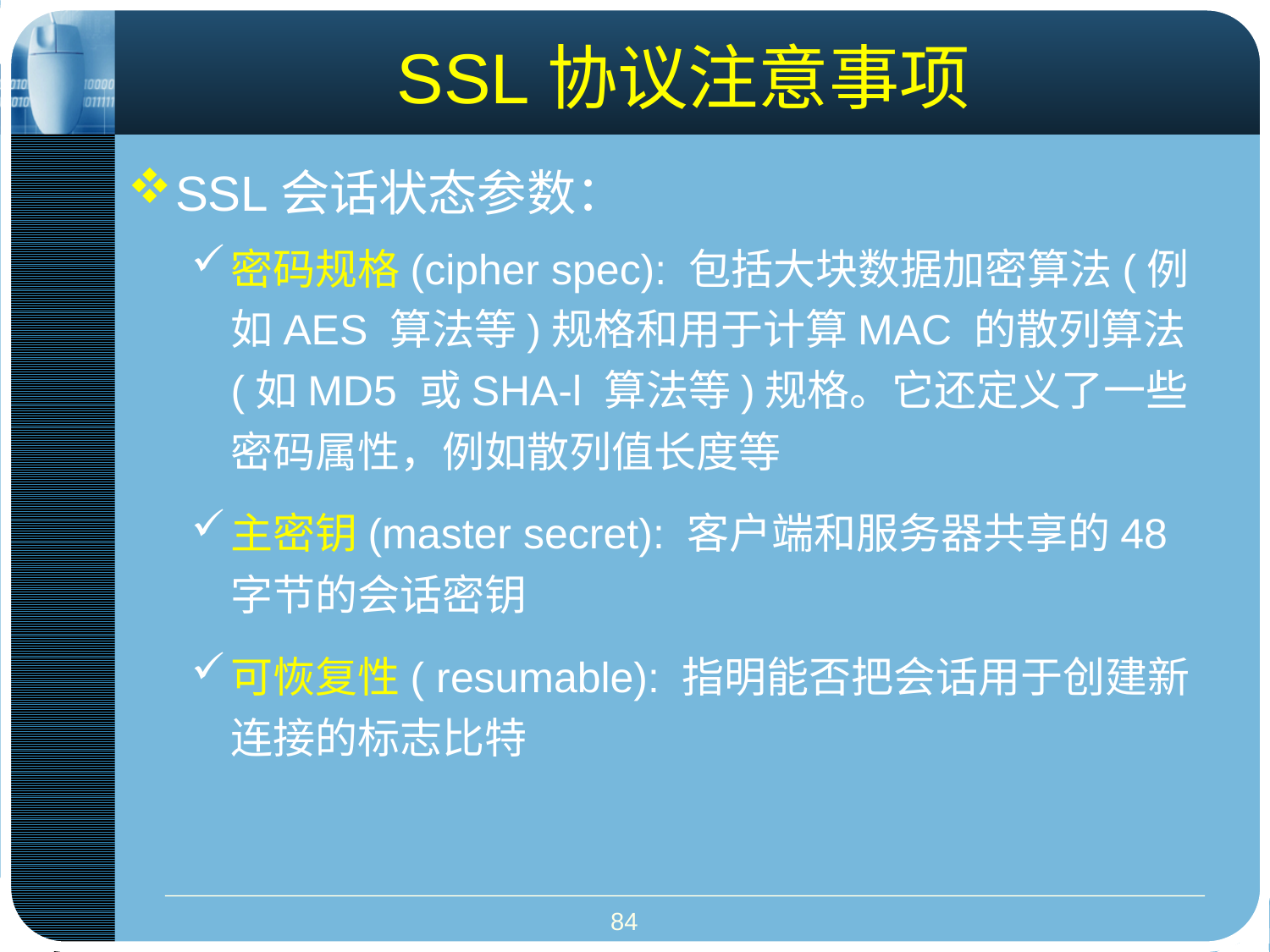

# SSL协议注意事项
SSL会话状态参数：
密码规格(cipher spec): 包括大块数据加密算法(例如AES 算法等)规格和用于计算MAC 的散列算法(如MD5 或SHA-l 算法等)规格。它还定义了一些密码属性，例如散列值长度等
主密钥(master secret): 客户端和服务器共享的48 字节的会话密钥
可恢复性( resumable): 指明能否把会话用于创建新连接的标志比特
84